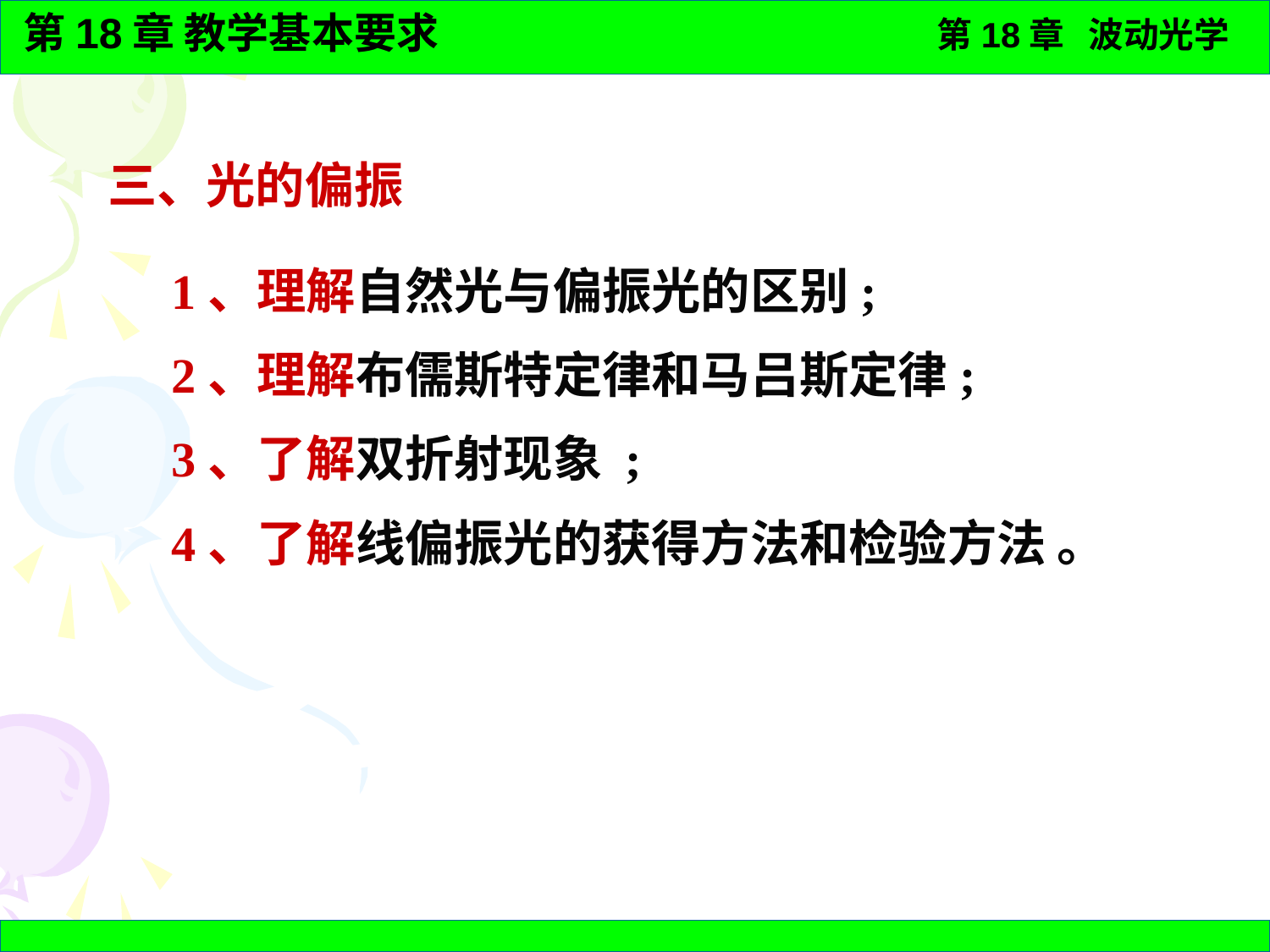

三、光的偏振
1、理解自然光与偏振光的区别;
2、理解布儒斯特定律和马吕斯定律;
3、了解双折射现象 ;
4、了解线偏振光的获得方法和检验方法 。